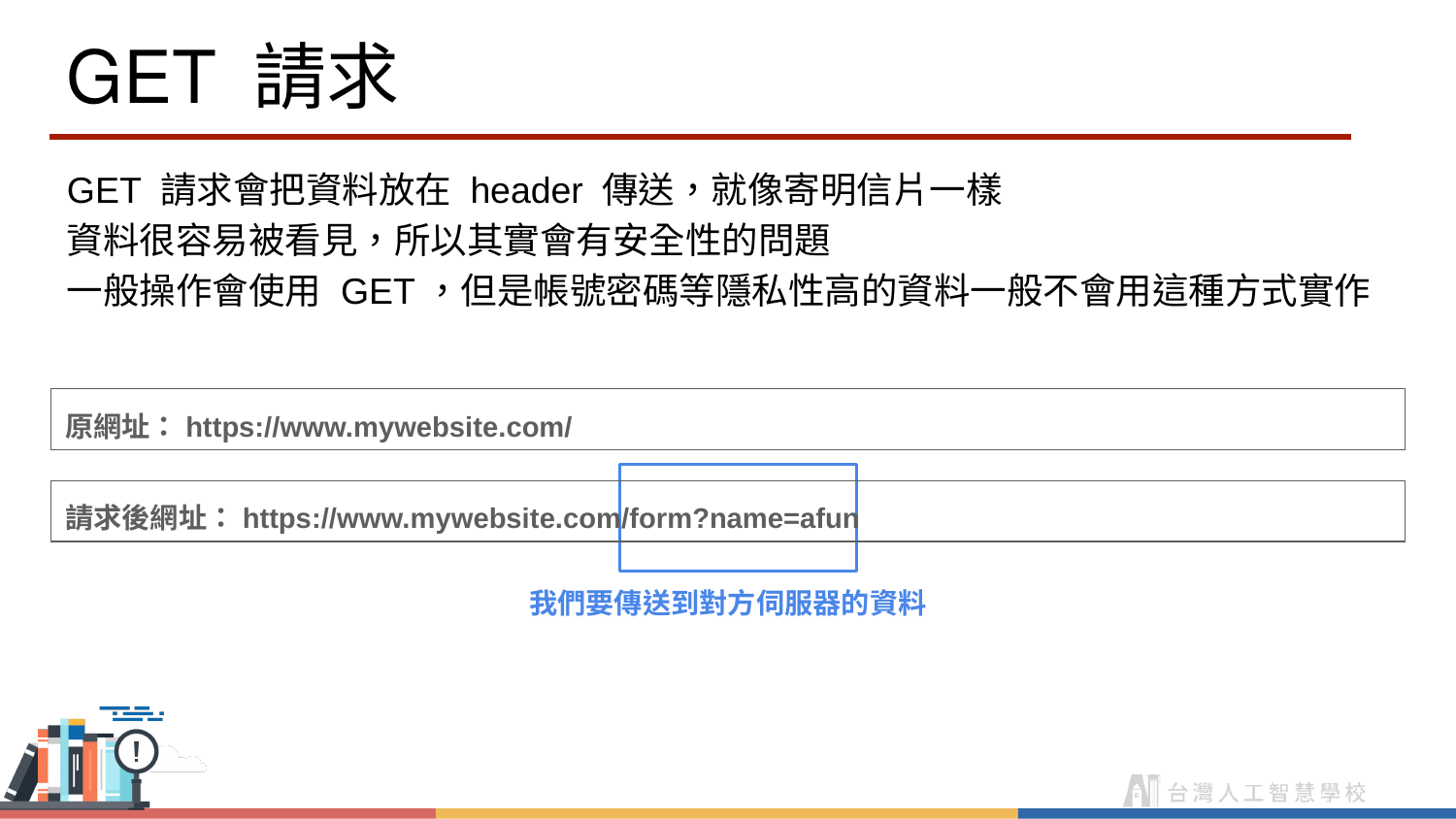

# GET 請求
GET 請求會把資料放在 header 傳送，就像寄明信片一樣
資料很容易被看見，所以其實會有安全性的問題
一般操作會使用 GET，但是帳號密碼等隱私性高的資料一般不會用這種方式實作
原網址：https://www.mywebsite.com/

我們要傳送到對方伺服器的資料
請求後網址：https://www.mywebsite.com/form?name=afun